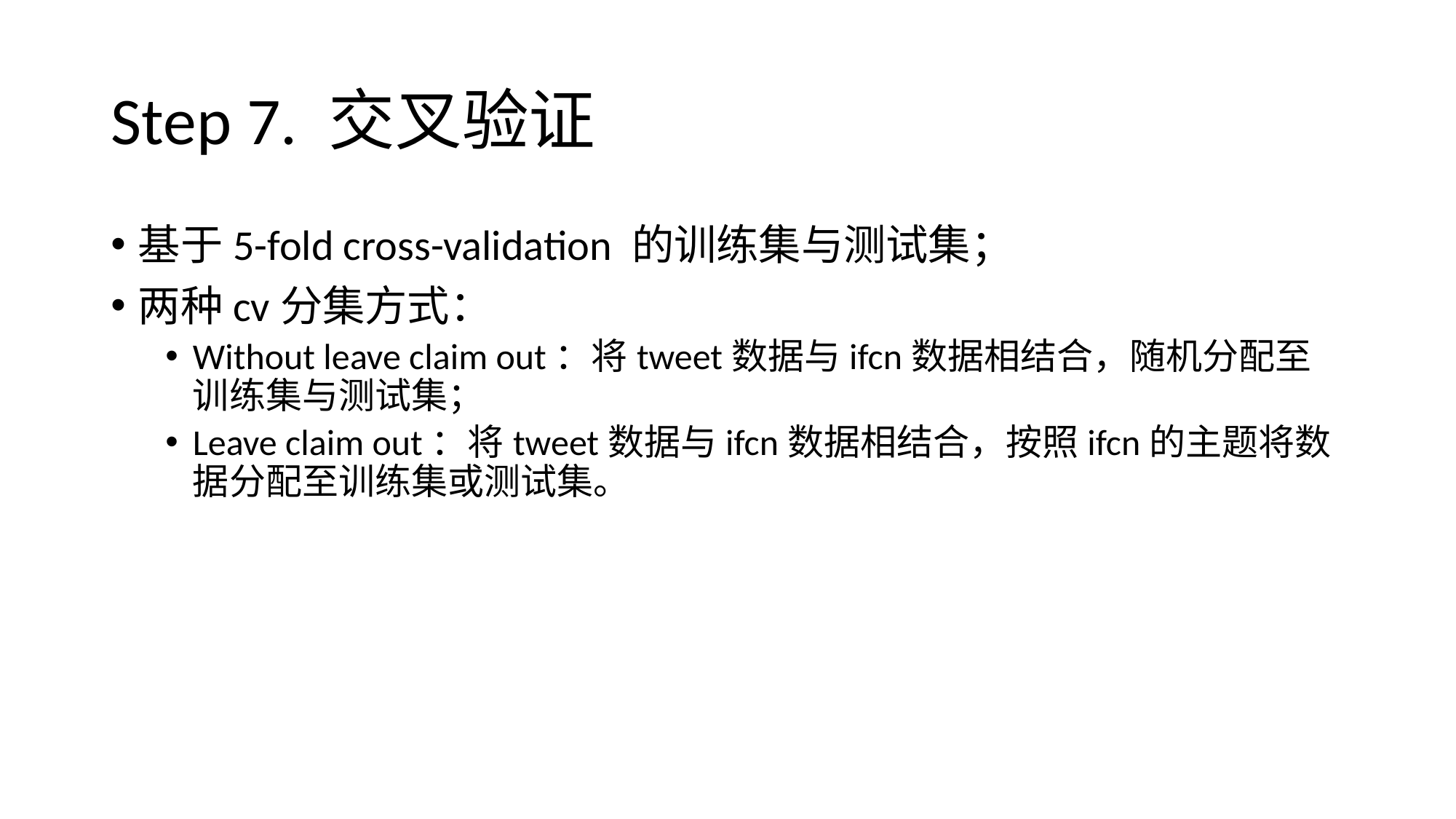

# Step 7. 交叉验证
基于5-fold cross-validation 的训练集与测试集；
两种cv分集方式：
Without leave claim out：将tweet数据与ifcn数据相结合，随机分配至训练集与测试集；
Leave claim out：将tweet数据与ifcn数据相结合，按照ifcn的主题将数据分配至训练集或测试集。